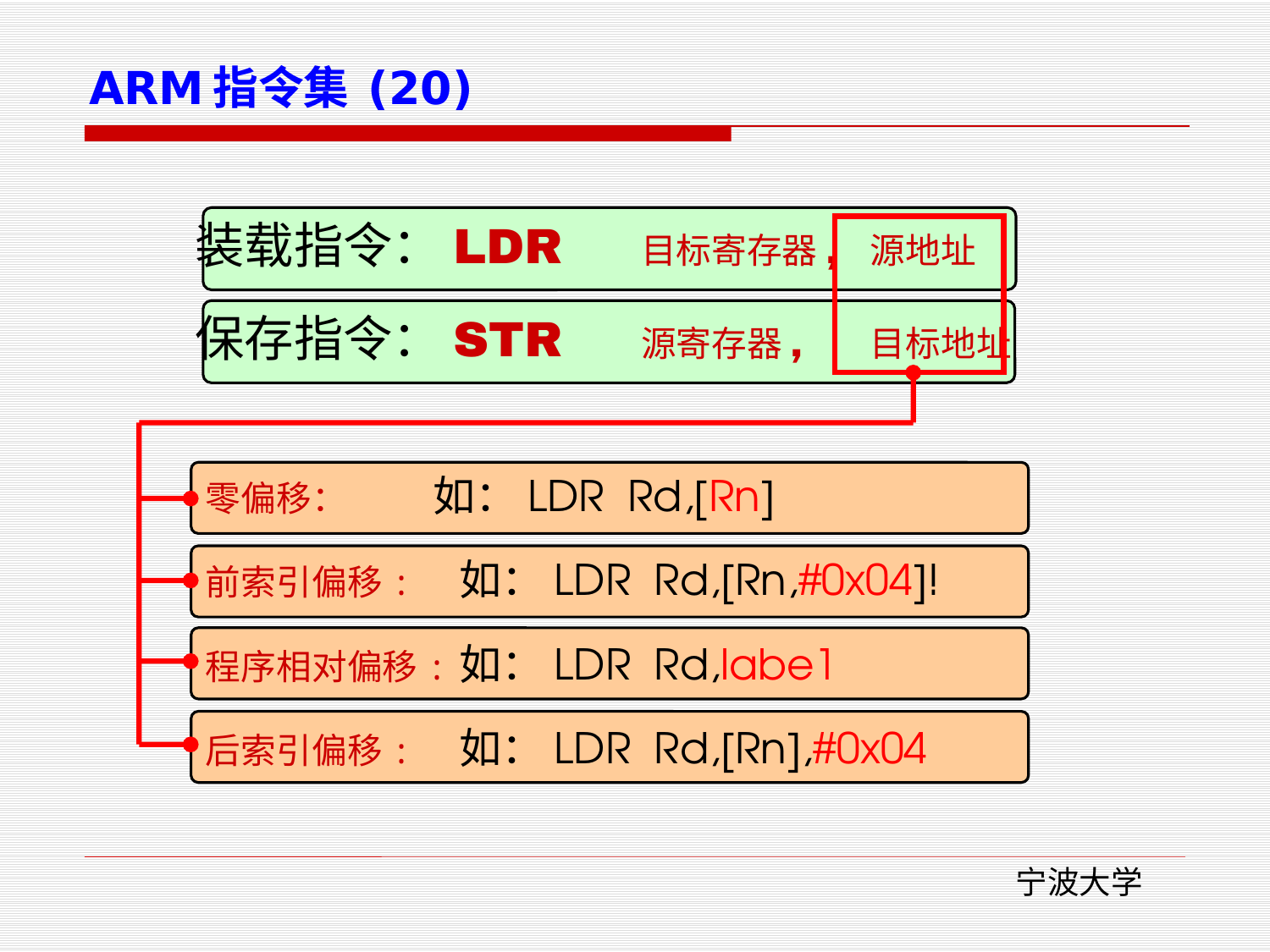

# ARM指令集 (20)

装载指令：LDR    目标寄存器,  源地址

保存指令：STR    源寄存器,     目标地址

零偏移：           如：LDR  Rd,[Rn]
前索引偏移:	如：LDR  Rd,[Rn,#0x04]!
程序相对偏移:	如：LDR  Rd,labe1
后索引偏移:	如：LDR  Rd,[Rn],#0x04